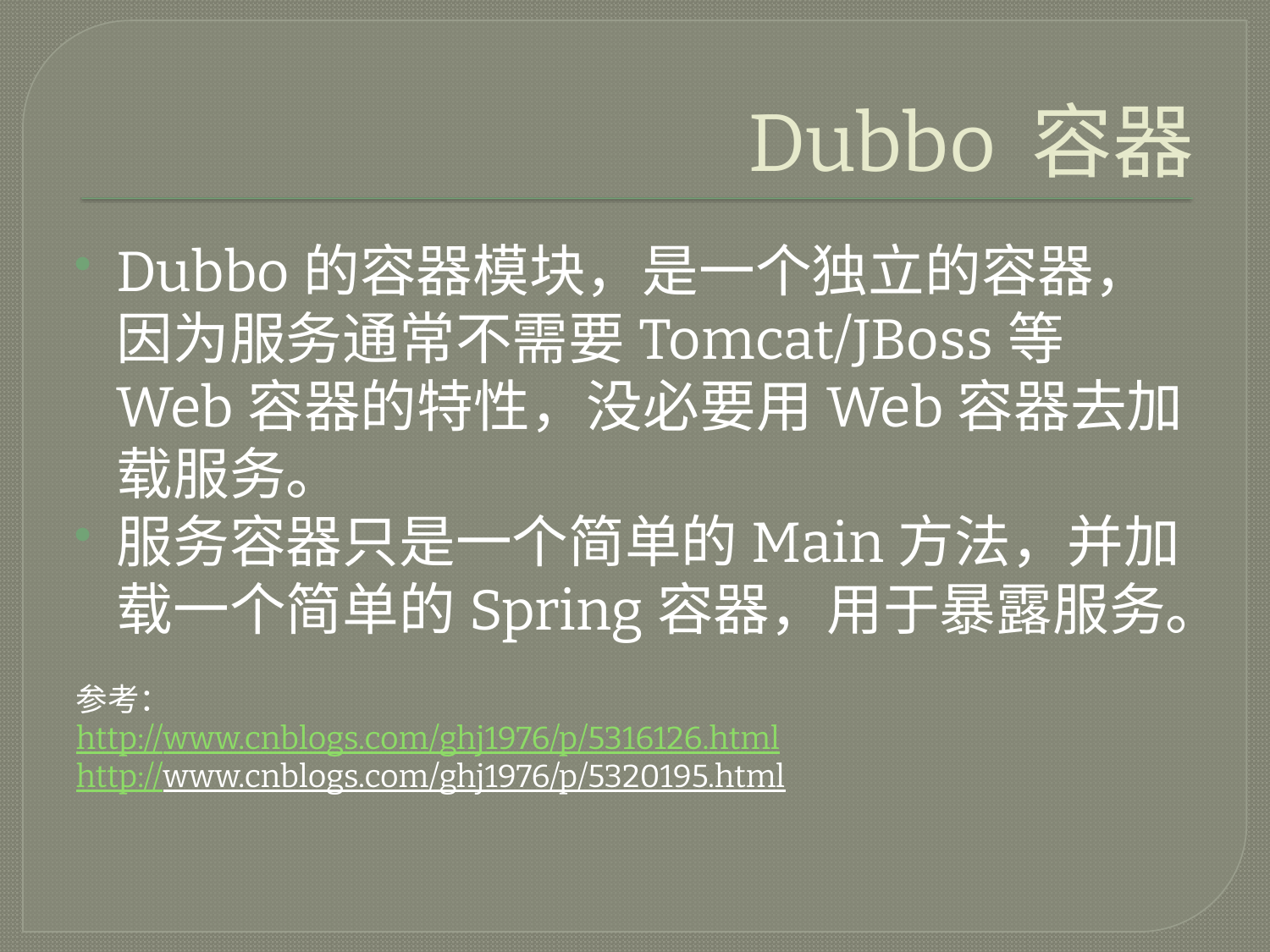

# Dubbo 容器
Dubbo的容器模块，是一个独立的容器，因为服务通常不需要Tomcat/JBoss等Web容器的特性，没必要用Web容器去加载服务。
服务容器只是一个简单的Main方法，并加载一个简单的Spring容器，用于暴露服务。

参考：
http://www.cnblogs.com/ghj1976/p/5316126.html
http://www.cnblogs.com/ghj1976/p/5320195.html